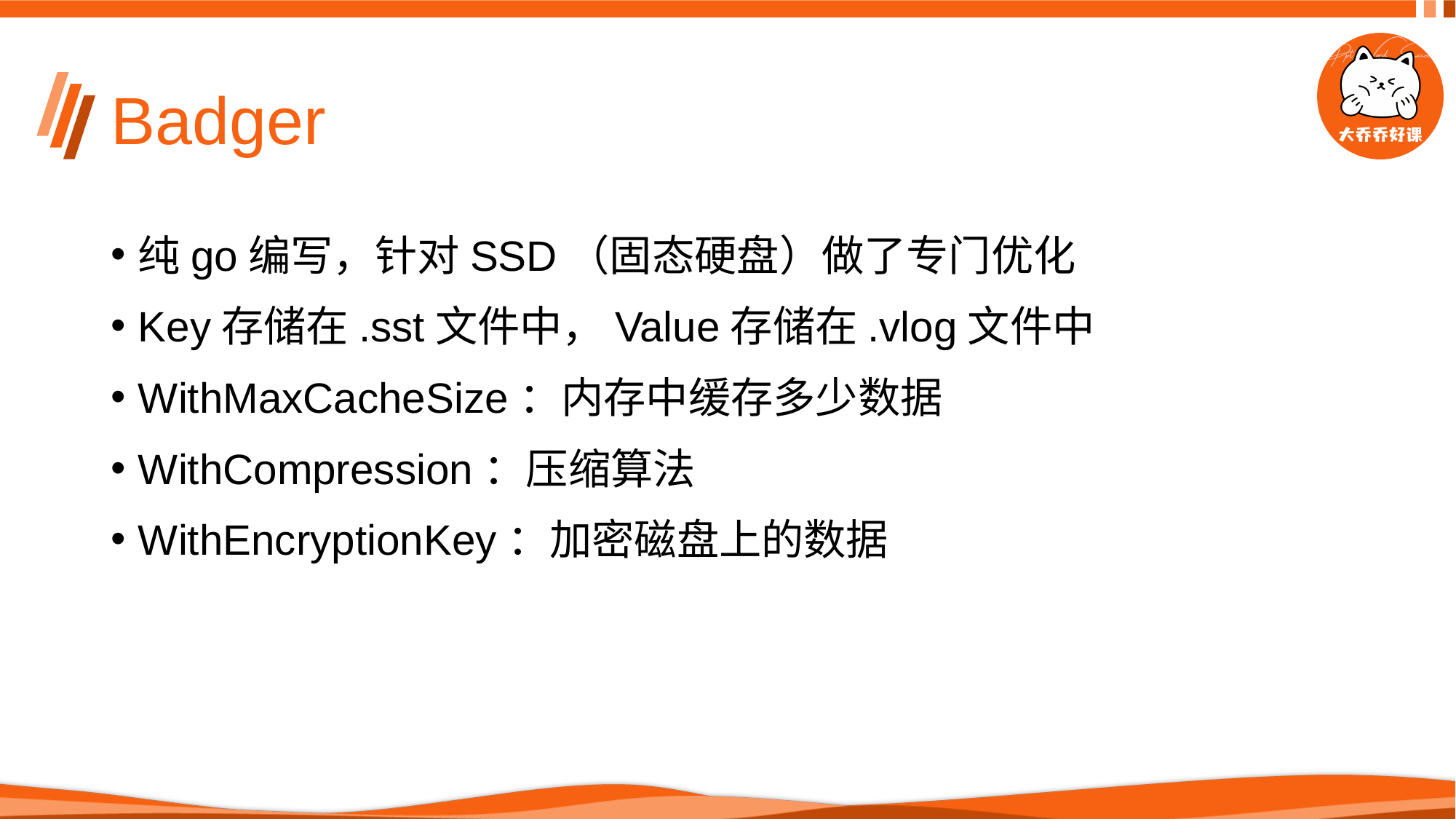

# Badger
纯go编写，针对SSD（固态硬盘）做了专门优化
Key存储在.sst文件中，Value存储在.vlog文件中
WithMaxCacheSize：内存中缓存多少数据
WithCompression：压缩算法
WithEncryptionKey：加密磁盘上的数据